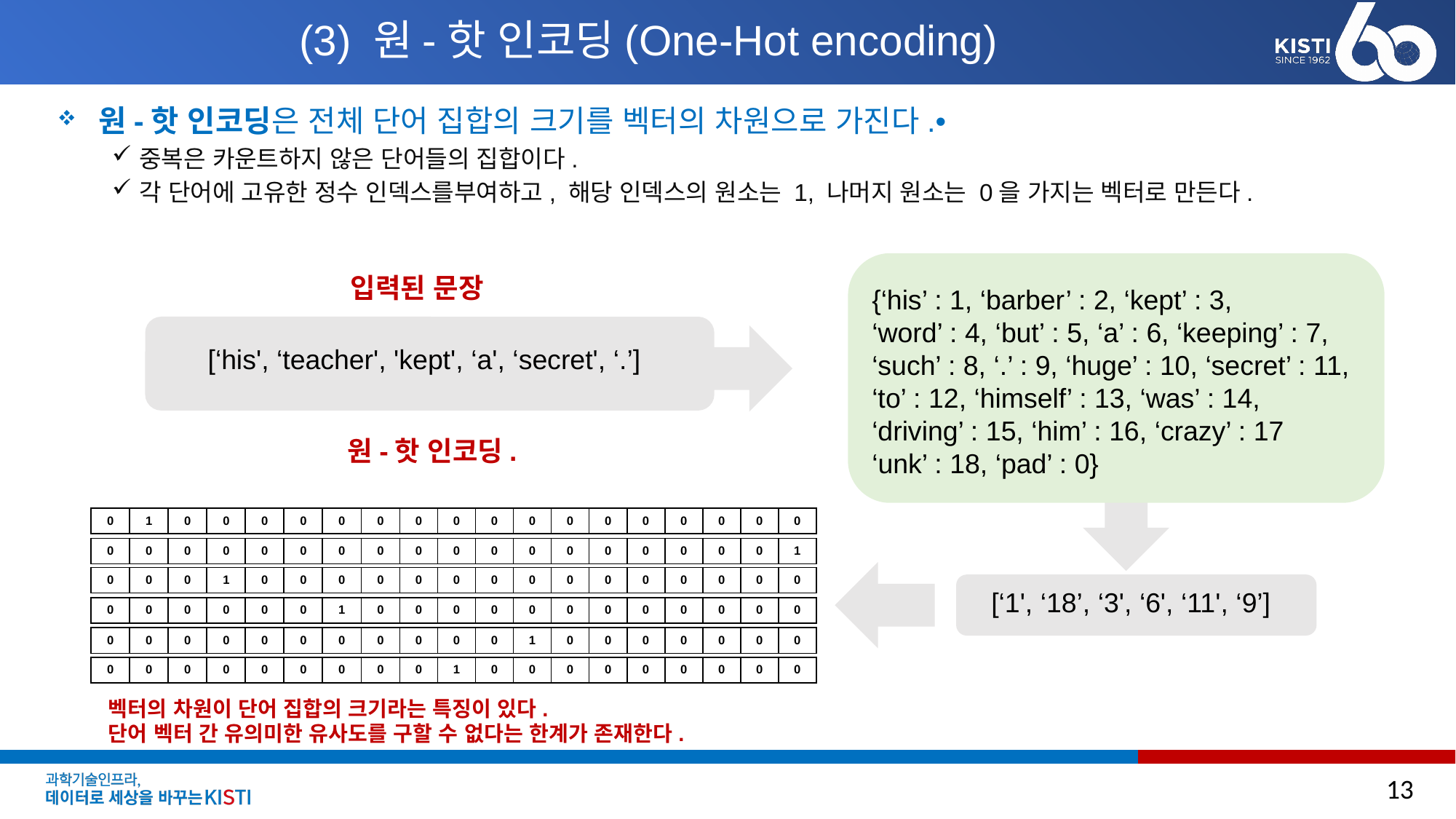

# (3) 원-핫 인코딩(One-Hot encoding)
원-핫 인코딩은 전체 단어 집합의 크기를 벡터의 차원으로 가진다.•
중복은 카운트하지 않은 단어들의 집합이다.
각 단어에 고유한 정수 인덱스를부여하고, 해당 인덱스의 원소는 1, 나머지 원소는 0을 가지는 벡터로 만든다.

{‘his’ : 1, ‘barber’ : 2, ‘kept’ : 3,
‘word’ : 4, ‘but’ : 5, ‘a’ : 6, ‘keeping’ : 7, ‘such’ : 8, ‘.’ : 9, ‘huge’ : 10, ‘secret’ : 11, ‘to’ : 12, ‘himself’ : 13, ‘was’ : 14, ‘driving’ : 15, ‘him’ : 16, ‘crazy’ : 17
‘unk’ : 18, ‘pad’ : 0}
입력된 문장

[‘his', ‘teacher', 'kept', ‘a', ‘secret', ‘.’]

원-핫 인코딩.

| 0 | 1 | 0 | 0 | 0 | 0 | 0 | 0 | 0 | 0 | 0 | 0 | 0 | 0 | 0 | 0 | 0 | 0 | 0 |
| --- | --- | --- | --- | --- | --- | --- | --- | --- | --- | --- | --- | --- | --- | --- | --- | --- | --- | --- |
| 0 | 0 | 0 | 0 | 0 | 0 | 0 | 0 | 0 | 0 | 0 | 0 | 0 | 0 | 0 | 0 | 0 | 0 | 1 |
| --- | --- | --- | --- | --- | --- | --- | --- | --- | --- | --- | --- | --- | --- | --- | --- | --- | --- | --- |

| 0 | 0 | 0 | 1 | 0 | 0 | 0 | 0 | 0 | 0 | 0 | 0 | 0 | 0 | 0 | 0 | 0 | 0 | 0 |
| --- | --- | --- | --- | --- | --- | --- | --- | --- | --- | --- | --- | --- | --- | --- | --- | --- | --- | --- |

[‘1', ‘18’, ‘3', ‘6', ‘11', ‘9’]
| 0 | 0 | 0 | 0 | 0 | 0 | 1 | 0 | 0 | 0 | 0 | 0 | 0 | 0 | 0 | 0 | 0 | 0 | 0 |
| --- | --- | --- | --- | --- | --- | --- | --- | --- | --- | --- | --- | --- | --- | --- | --- | --- | --- | --- |
| 0 | 0 | 0 | 0 | 0 | 0 | 0 | 0 | 0 | 0 | 0 | 1 | 0 | 0 | 0 | 0 | 0 | 0 | 0 |
| --- | --- | --- | --- | --- | --- | --- | --- | --- | --- | --- | --- | --- | --- | --- | --- | --- | --- | --- |
| 0 | 0 | 0 | 0 | 0 | 0 | 0 | 0 | 0 | 1 | 0 | 0 | 0 | 0 | 0 | 0 | 0 | 0 | 0 |
| --- | --- | --- | --- | --- | --- | --- | --- | --- | --- | --- | --- | --- | --- | --- | --- | --- | --- | --- |
벡터의 차원이 단어 집합의 크기라는 특징이 있다.
단어 벡터 간 유의미한 유사도를 구할 수 없다는 한계가 존재한다.
13